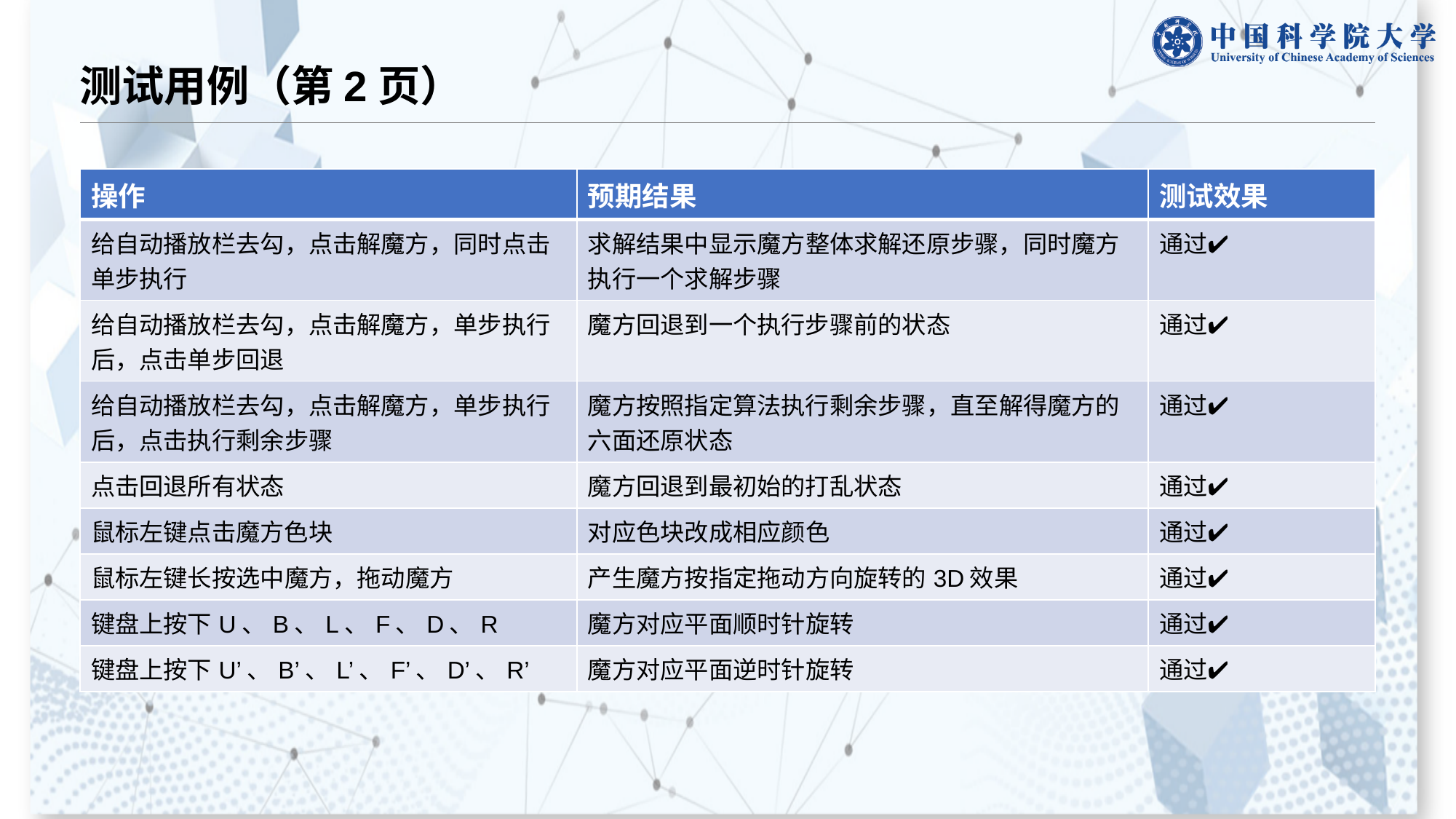

# 测试用例（第2页）

| 操作 | 预期结果 | 测试效果 |
| --- | --- | --- |
| 给自动播放栏去勾，点击解魔方，同时点击单步执行 | 求解结果中显示魔方整体求解还原步骤，同时魔方执行一个求解步骤 | 通过✔ |
| 给自动播放栏去勾，点击解魔方，单步执行后，点击单步回退 | 魔方回退到一个执行步骤前的状态 | 通过✔ |
| 给自动播放栏去勾，点击解魔方，单步执行后，点击执行剩余步骤 | 魔方按照指定算法执行剩余步骤，直至解得魔方的六面还原状态 | 通过✔ |
| 点击回退所有状态 | 魔方回退到最初始的打乱状态 | 通过✔ |
| 鼠标左键点击魔方色块 | 对应色块改成相应颜色 | 通过✔ |
| 鼠标左键长按选中魔方，拖动魔方 | 产生魔方按指定拖动方向旋转的3D效果 | 通过✔ |
| 键盘上按下U、B、L、F、D、R | 魔方对应平面顺时针旋转 | 通过✔ |
| 键盘上按下U’、B’、L’、F’、D’、R’ | 魔方对应平面逆时针旋转 | 通过✔ |